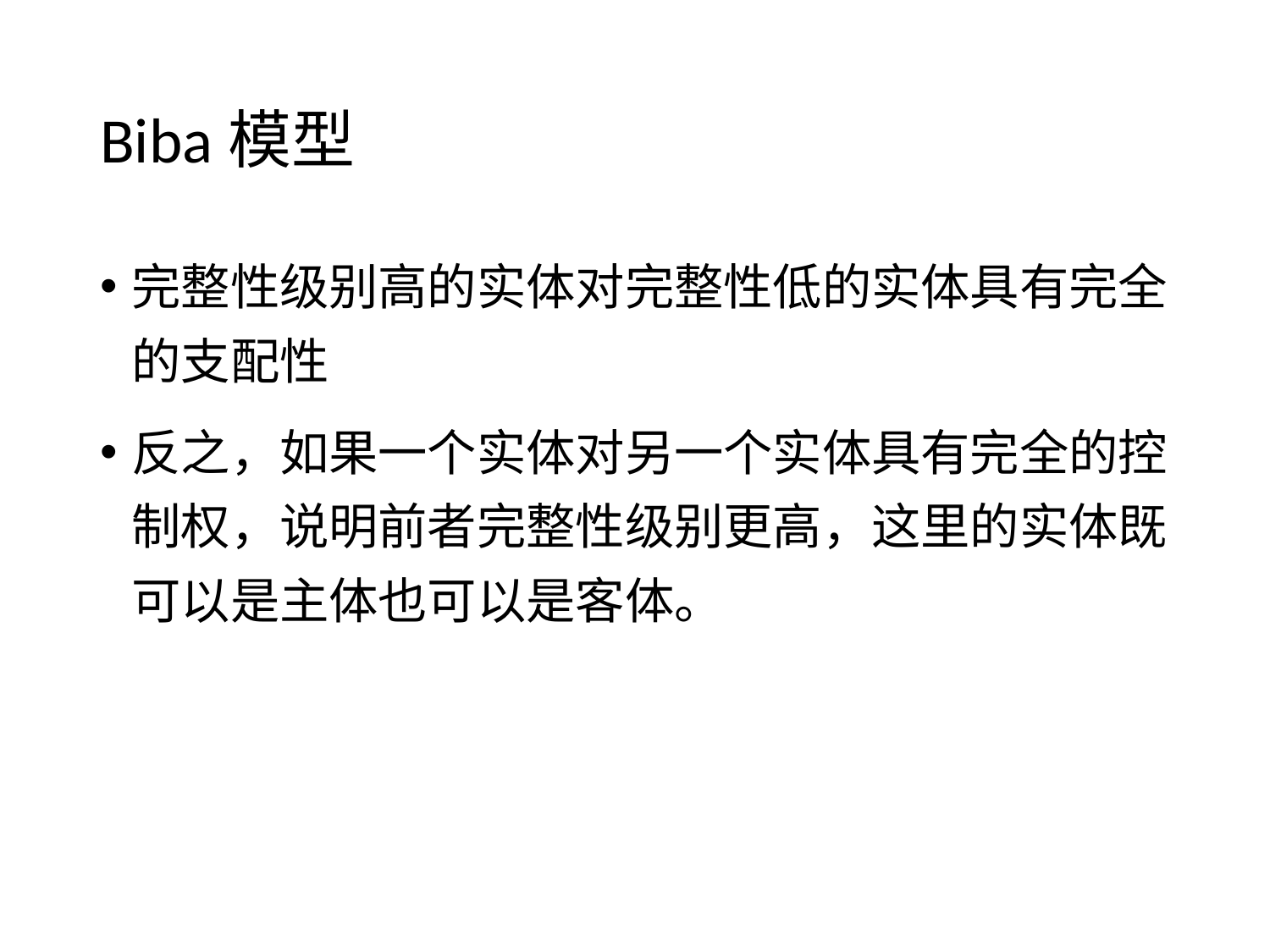

# Biba模型
完整性级别高的实体对完整性低的实体具有完全的支配性
反之，如果一个实体对另一个实体具有完全的控制权，说明前者完整性级别更高，这里的实体既可以是主体也可以是客体。